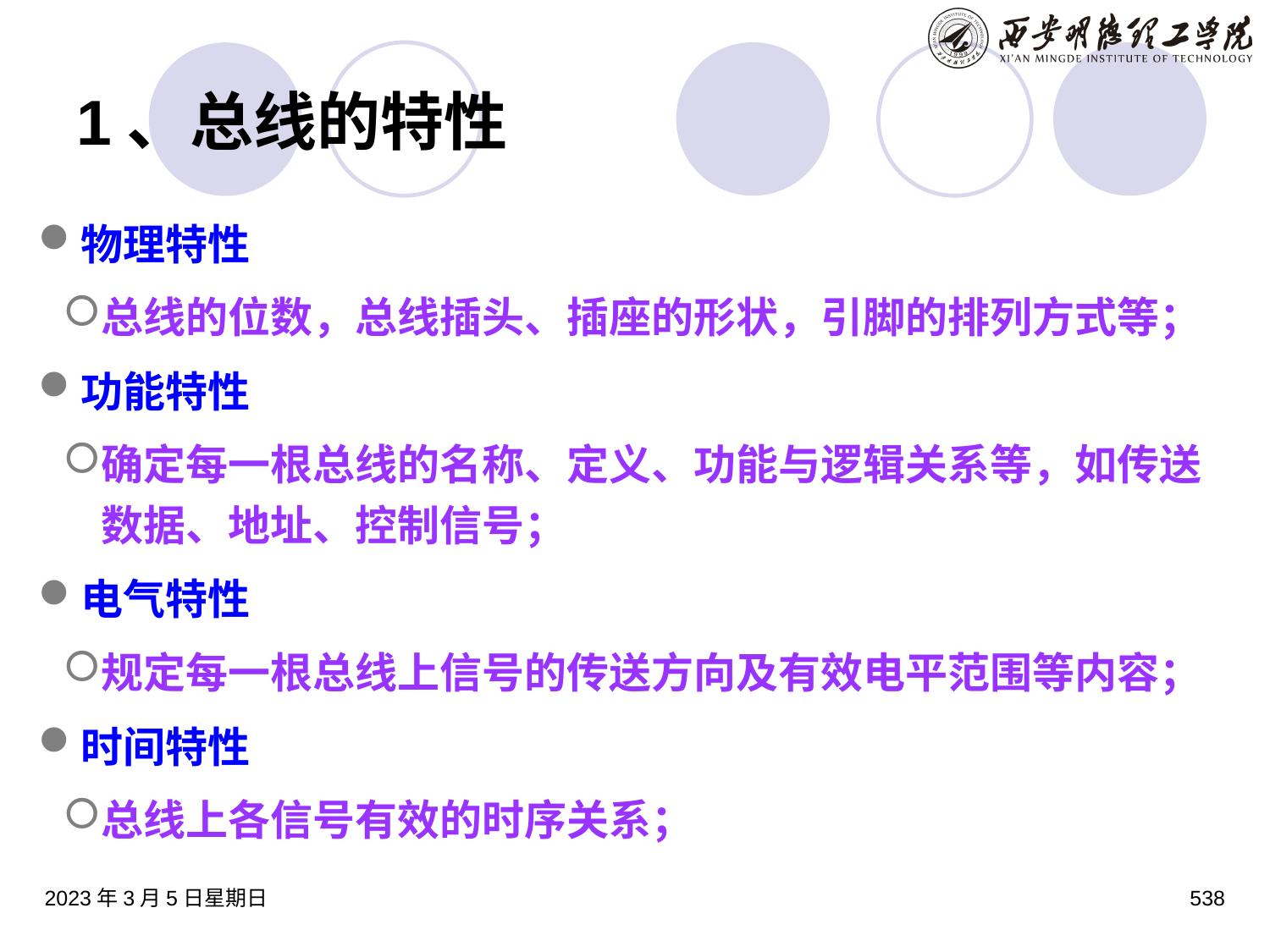

# 1、总线的特性
物理特性
总线的位数，总线插头、插座的形状，引脚的排列方式等；
功能特性
确定每一根总线的名称、定义、功能与逻辑关系等，如传送数据、地址、控制信号；
电气特性
规定每一根总线上信号的传送方向及有效电平范围等内容；
时间特性
总线上各信号有效的时序关系；
2023年3月5日星期日
538